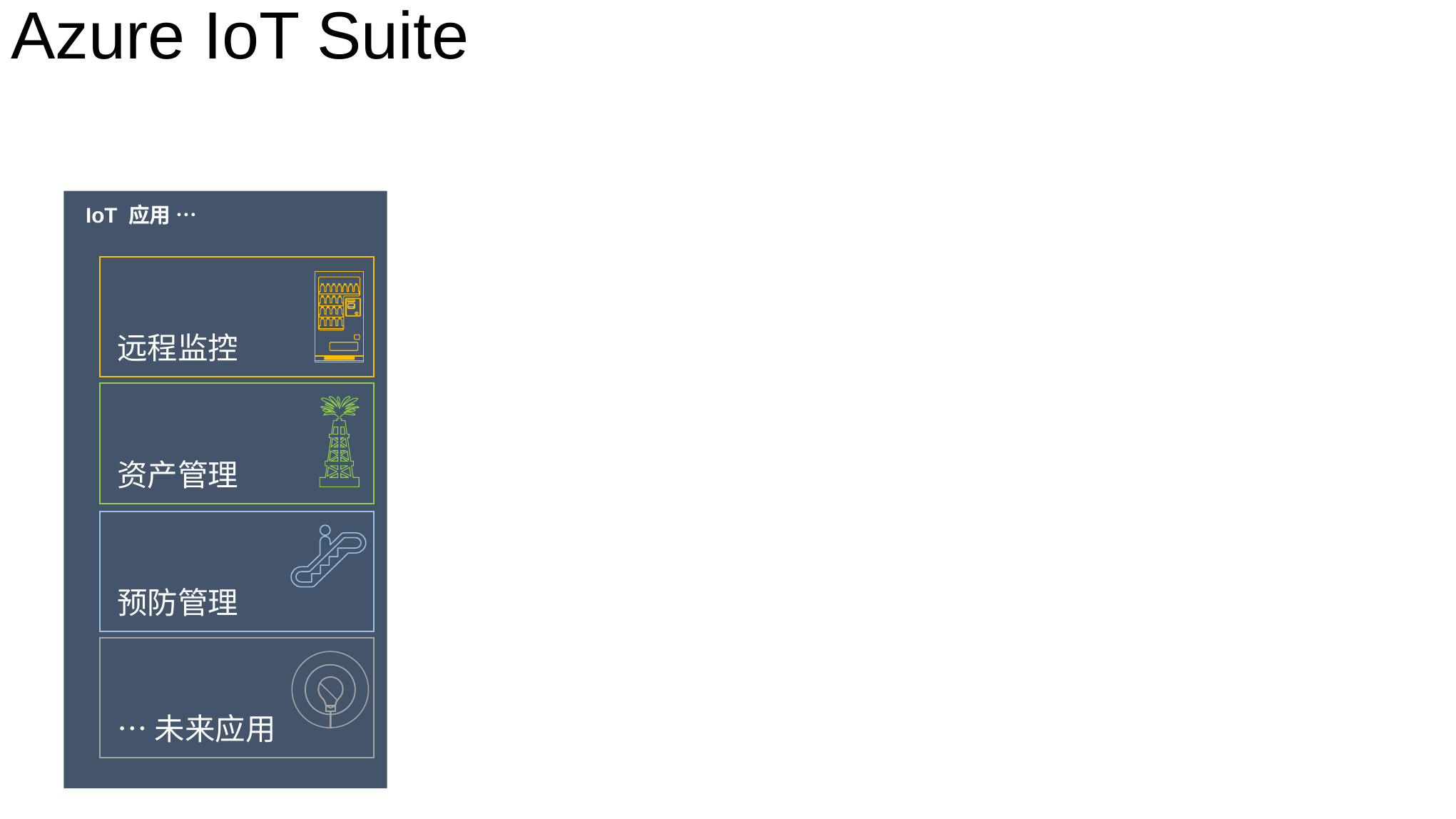

# Azure IoT Suite
IoT 应用 …
远程监控

资产管理

预防管理

…未来应用